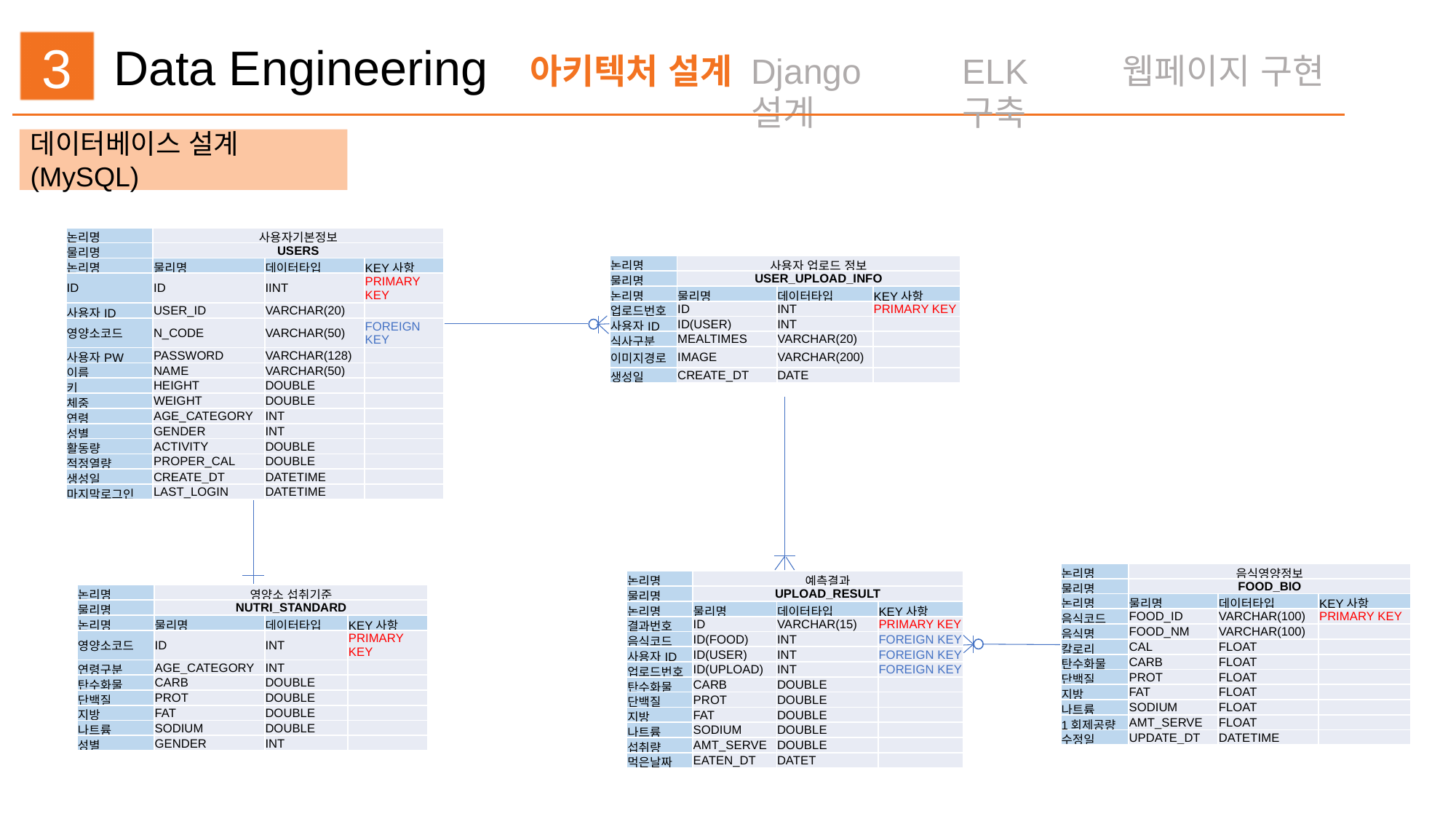

Data Engineering
3
아키텍처 설계
Django 설계
ELK 구축
웹페이지 구현
데이터베이스 설계(MySQL)
| 논리명 | 사용자기본정보 |  |  |
| --- | --- | --- | --- |
| 물리명 | USERS |  |  |
| 논리명 | 물리명 | 데이터타입 | KEY사항 |
| ID | ID | IINT | PRIMARY KEY |
| 사용자ID | USER\_ID | VARCHAR(20) |  |
| 영양소코드 | N\_CODE | VARCHAR(50) | FOREIGN KEY |
| 사용자PW | PASSWORD | VARCHAR(128) |  |
| 이름 | NAME | VARCHAR(50) |  |
| 키 | HEIGHT | DOUBLE |  |
| 체중 | WEIGHT | DOUBLE |  |
| 연령 | AGE\_CATEGORY | INT |  |
| 성별 | GENDER | INT |  |
| 활동량 | ACTIVITY | DOUBLE |  |
| 적정열량 | PROPER\_CAL | DOUBLE |  |
| 생성일 | CREATE\_DT | DATETIME |  |
| 마지막로그인 | LAST\_LOGIN | DATETIME |  |
| 논리명 | 사용자 업로드 정보 |  |  |
| --- | --- | --- | --- |
| 물리명 | USER\_UPLOAD\_INFO |  |  |
| 논리명 | 물리명 | 데이터타입 | KEY사항 |
| 업로드번호 | ID | INT | PRIMARY KEY |
| 사용자ID | ID(USER) | INT |  |
| 식사구분 | MEALTIMES | VARCHAR(20) |  |
| 이미지경로 | IMAGE | VARCHAR(200) |  |
| 생성일 | CREATE\_DT | DATE |  |

| 논리명 | 음식영양정보 |  |  |
| --- | --- | --- | --- |
| 물리명 | FOOD\_BIO |  |  |
| 논리명 | 물리명 | 데이터타입 | KEY사항 |
| 음식코드 | FOOD\_ID | VARCHAR(100) | PRIMARY KEY |
| 음식명 | FOOD\_NM | VARCHAR(100) |  |
| 칼로리 | CAL | FLOAT |  |
| 탄수화물 | CARB | FLOAT |  |
| 단백질 | PROT | FLOAT |  |
| 지방 | FAT | FLOAT |  |
| 나트륨 | SODIUM | FLOAT |  |
| 1회제공량 | AMT\_SERVE | FLOAT |  |
| 수정일 | UPDATE\_DT | DATETIME |  |
| 논리명 | 예측결과 |  |  |
| --- | --- | --- | --- |
| 물리명 | UPLOAD\_RESULT |  |  |
| 논리명 | 물리명 | 데이터타입 | KEY사항 |
| 결과번호 | ID | VARCHAR(15) | PRIMARY KEY |
| 음식코드 | ID(FOOD) | INT | FOREIGN KEY |
| 사용자ID | ID(USER) | INT | FOREIGN KEY |
| 업로드번호 | ID(UPLOAD) | INT | FOREIGN KEY |
| 탄수화물 | CARB | DOUBLE |  |
| 단백질 | PROT | DOUBLE |  |
| 지방 | FAT | DOUBLE |  |
| 나트륨 | SODIUM | DOUBLE |  |
| 섭취량 | AMT\_SERVE | DOUBLE |  |
| 먹은날짜 | EATEN\_DT | DATET |  |
| 논리명 | 영양소 섭취기준 |  |  |
| --- | --- | --- | --- |
| 물리명 | NUTRI\_STANDARD |  |  |
| 논리명 | 물리명 | 데이터타입 | KEY사항 |
| 영양소코드 | ID | INT | PRIMARY KEY |
| 연령구분 | AGE\_CATEGORY | INT |  |
| 탄수화물 | CARB | DOUBLE |  |
| 단백질 | PROT | DOUBLE |  |
| 지방 | FAT | DOUBLE |  |
| 나트륨 | SODIUM | DOUBLE |  |
| 성별 | GENDER | INT |  |